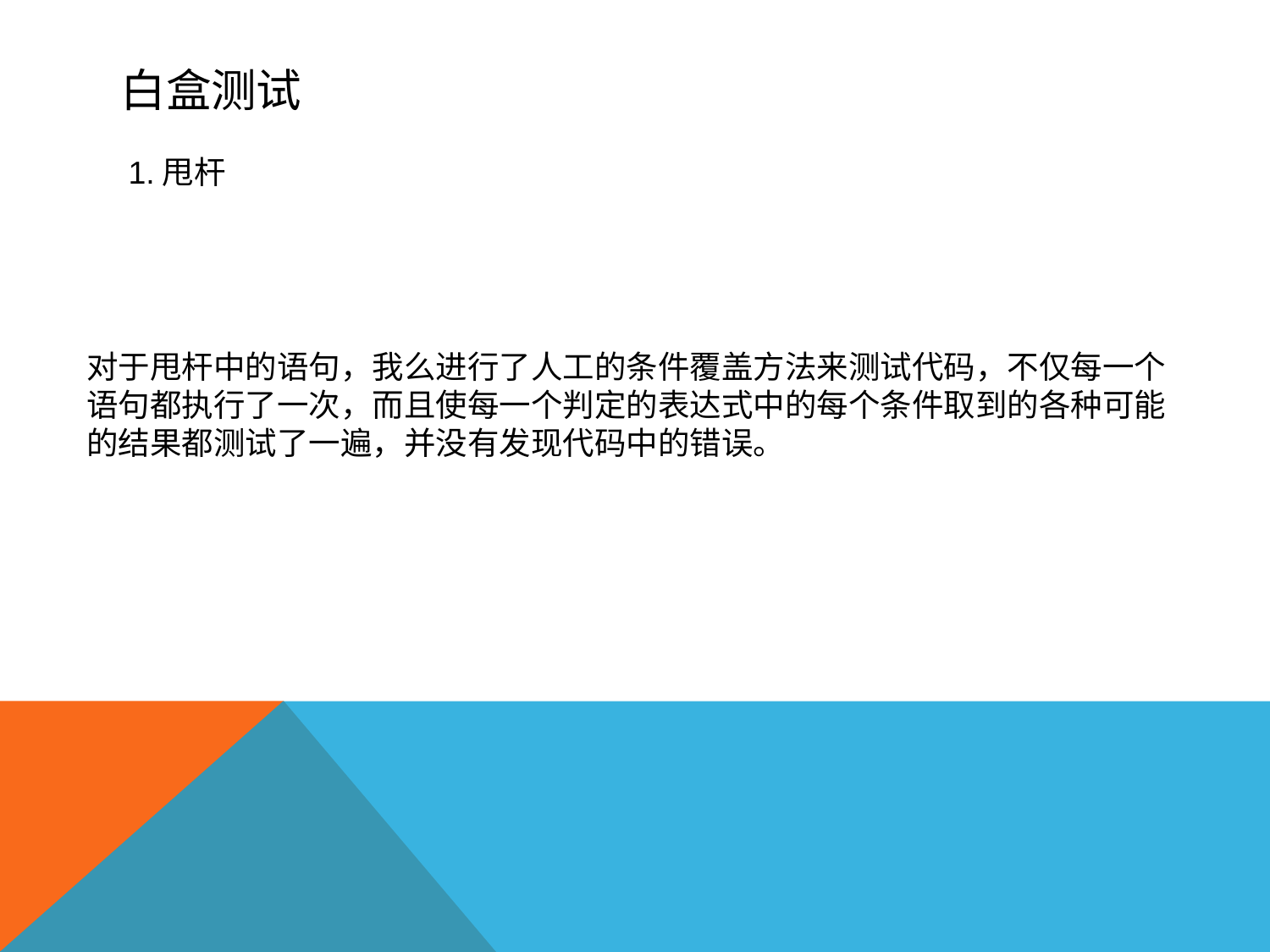

# 白盒测试
1.甩杆
对于甩杆中的语句，我么进行了人工的条件覆盖方法来测试代码，不仅每一个
语句都执行了一次，而且使每一个判定的表达式中的每个条件取到的各种可能
的结果都测试了一遍，并没有发现代码中的错误。